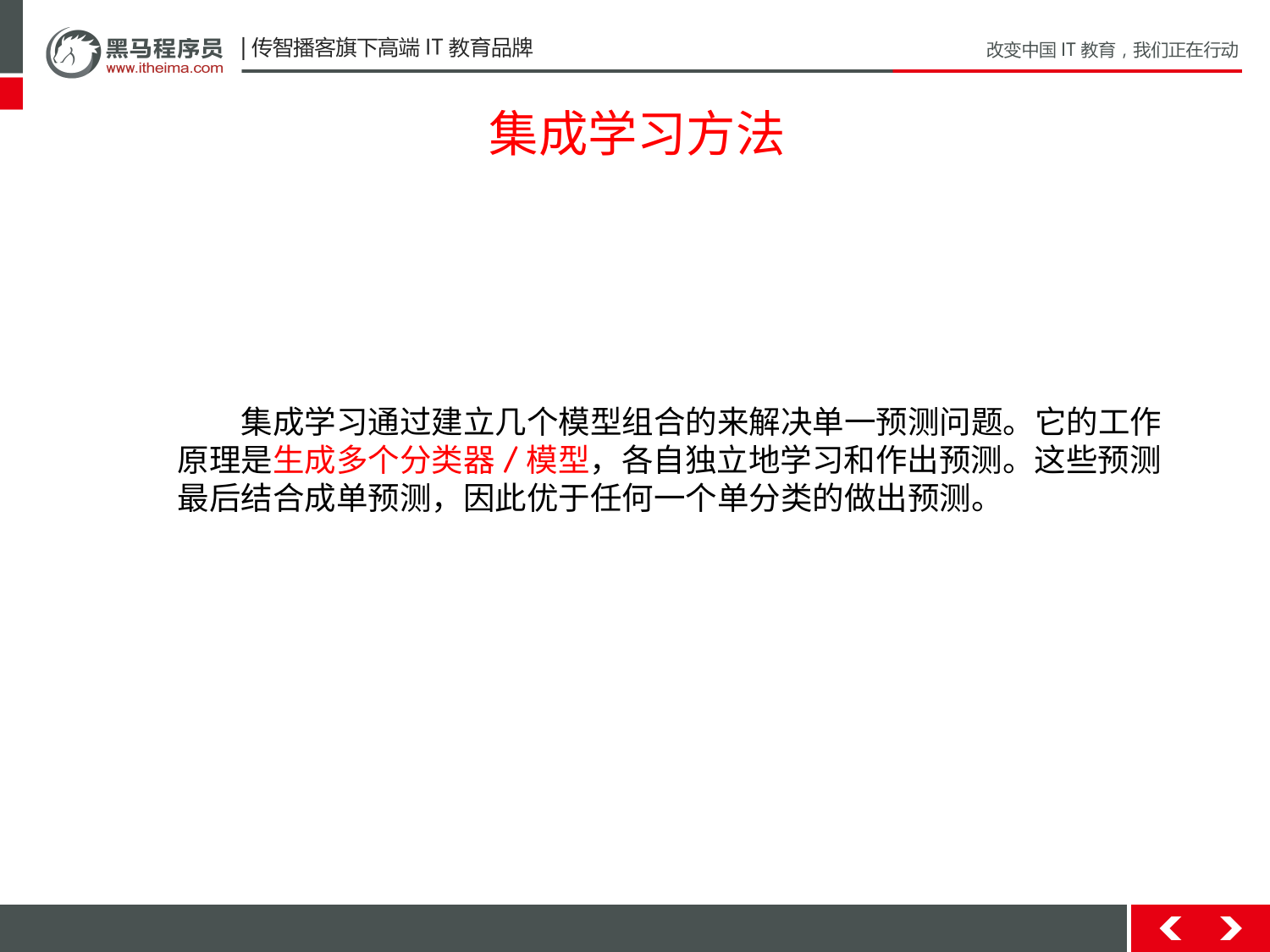

集成学习方法
　　集成学习通过建立几个模型组合的来解决单一预测问题。它的工作原理是生成多个分类器/模型，各自独立地学习和作出预测。这些预测最后结合成单预测，因此优于任何一个单分类的做出预测。